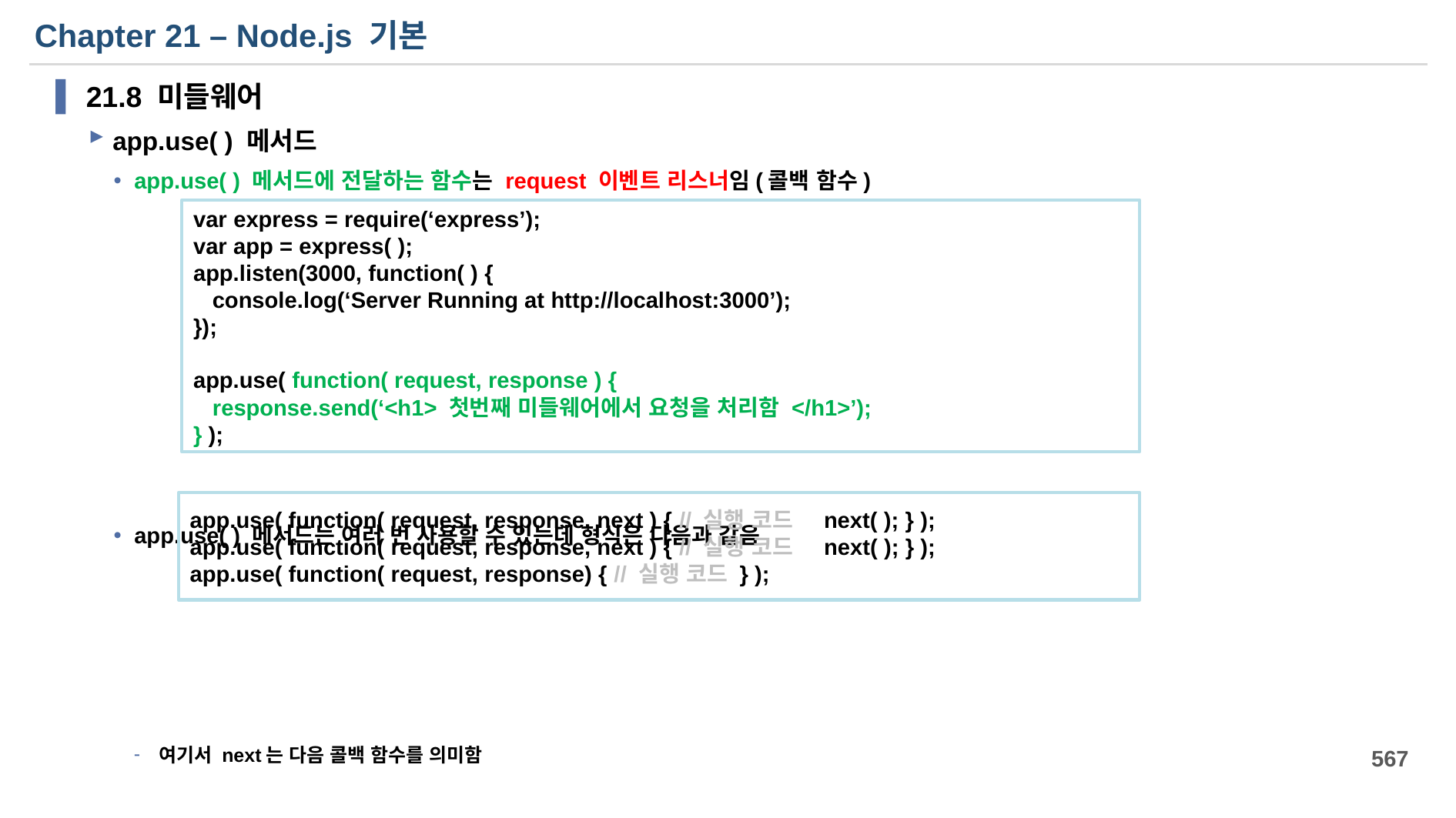

# Chapter 21 – Node.js 기본
21.8 미들웨어
app.use( ) 메서드
app.use( ) 메서드에 전달하는 함수는 request 이벤트 리스너임(콜백 함수)

app.use( ) 메서드는 여러 번 사용할 수 있는데 형식은 다음과 같음

여기서 next는 다음 콜백 함수를 의미함
var express = require(‘express’);
var app = express( );
app.listen(3000, function( ) {
   console.log(‘Server Running at http://localhost:3000’);
});

app.use( function( request, response ) {
   response.send(‘<h1> 첫번째 미들웨어에서 요청을 처리함 </h1>’);
} );
app.use( function( request, response, next ) { // 실행 코드    next( ); } );
app.use( function( request, response, next ) { // 실행 코드    next( ); } );
app.use( function( request, response) { // 실행 코드 } );
567